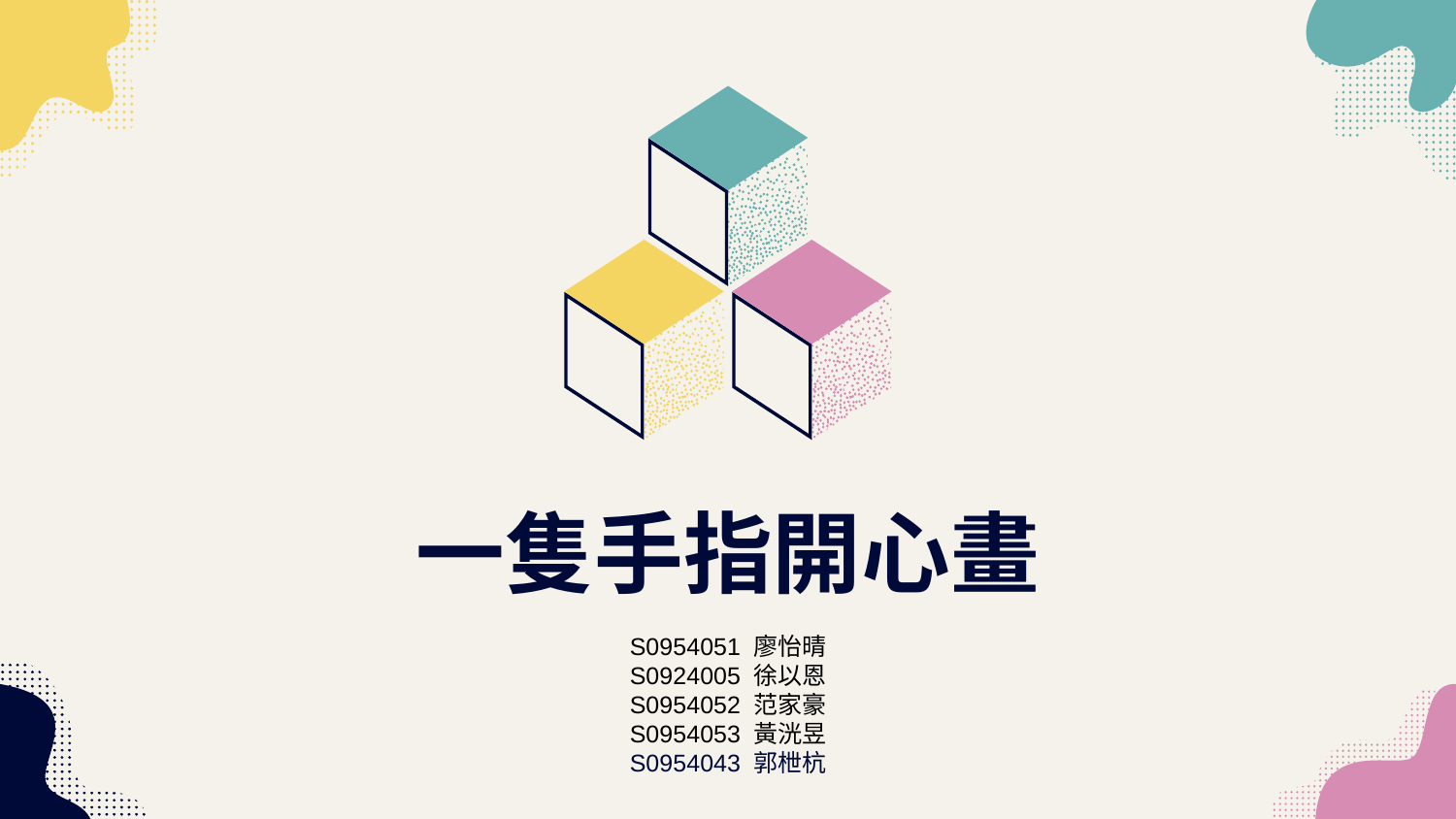

# 一隻手指開心畫

S0954051 廖怡晴
S0924005 徐以恩
S0954052 范家豪
S0954053 黃洸昱
S0954043 郭枻杭